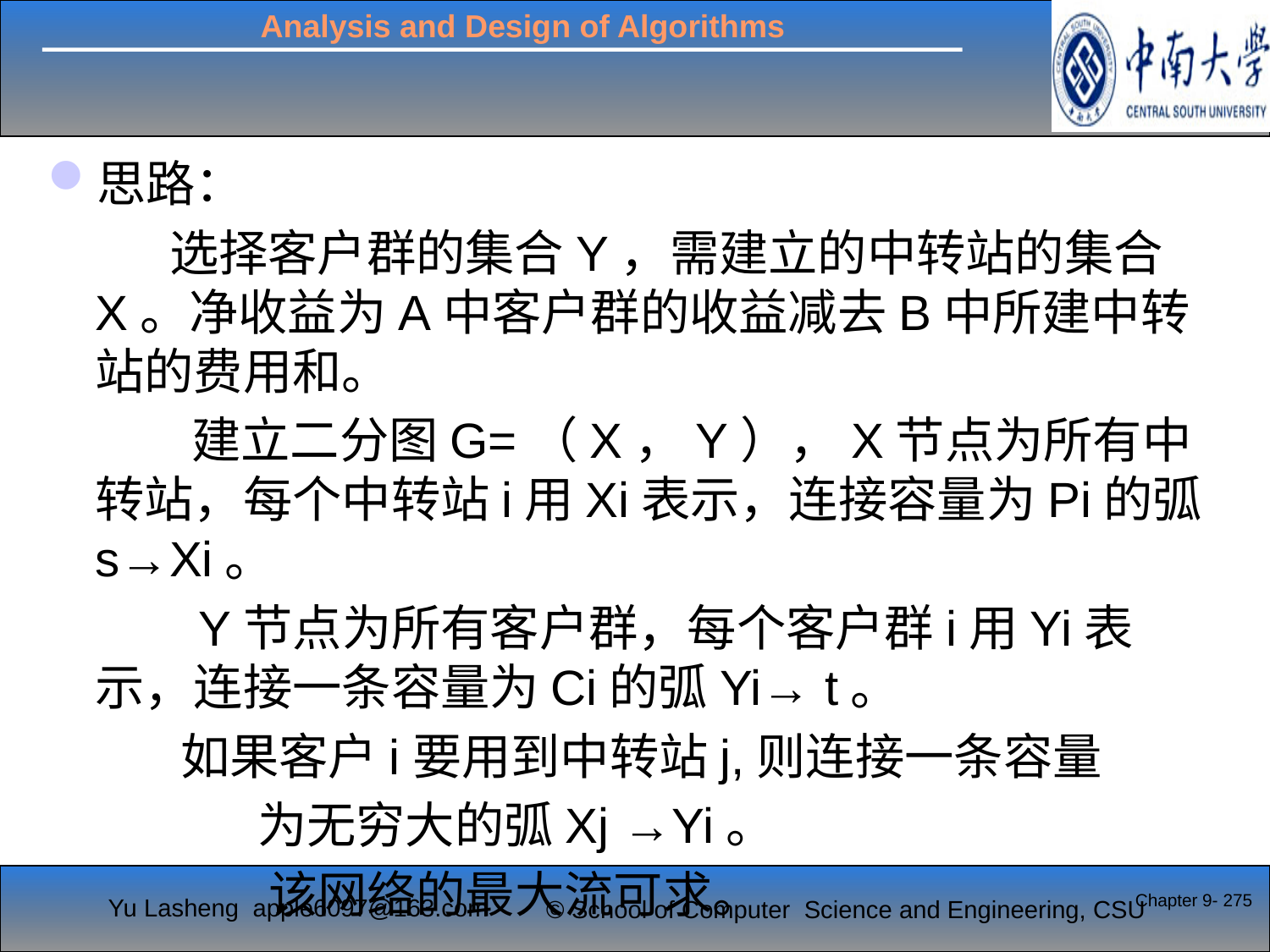

思路：
          选择客户群的集合Y，需建立的中转站的集合X。净收益为A中客户群的收益减去B中所建中转站的费用和。
            建立二分图G=（X，Y），X节点为所有中转站，每个中转站i用Xi表示，连接容量为Pi的弧s→Xi。
           Y节点为所有客户群，每个客户群i用Yi表示，连接一条容量为Ci的弧Yi→ t。
           如果客户i要用到中转站j,则连接一条容量
                  为无穷大的弧Xj →Yi。
                   该网络的最大流可求。
Chapter 9- 275